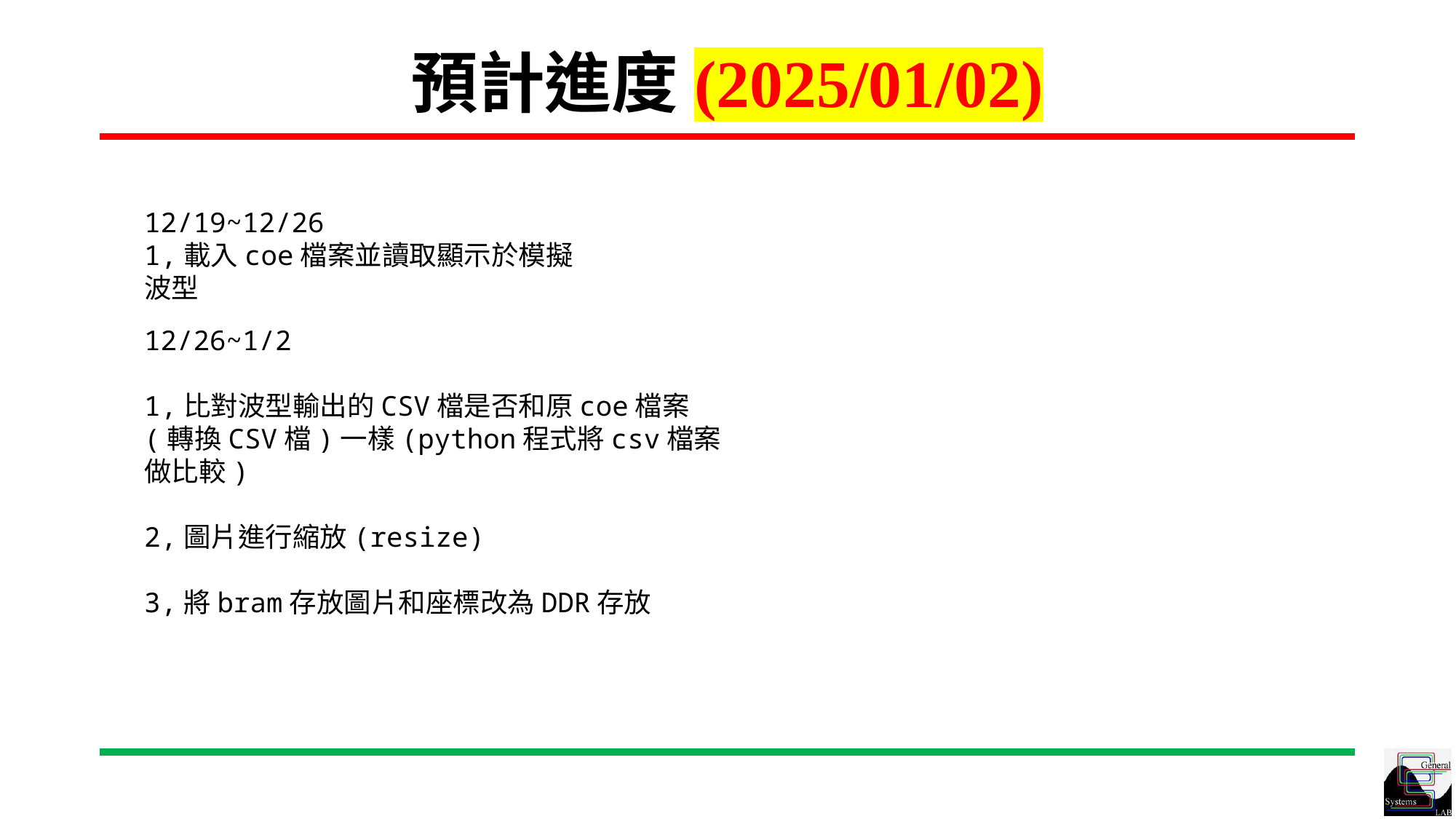

# 預計進度(2025/01/02)
12/19~12/26
1,載入coe檔案並讀取顯示於模擬波型
12/26~1/2

1,比對波型輸出的CSV檔是否和原coe檔案(轉換CSV檔)一樣(python程式將csv檔案做比較)

2,圖片進行縮放(resize)

3,將bram存放圖片和座標改為DDR存放